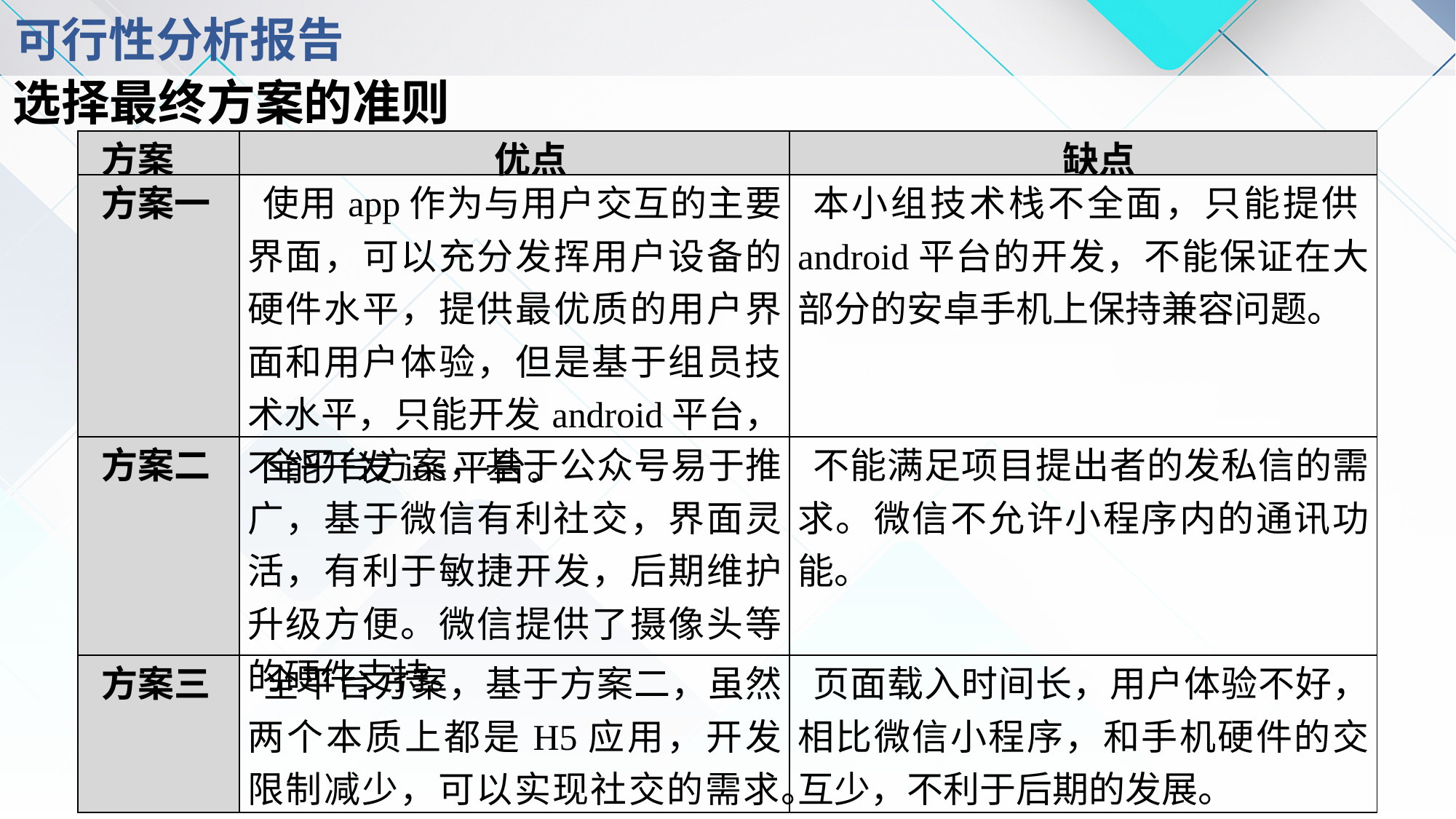

# 可行性分析报告
选择最终方案的准则
| 方案 | 优点 | 缺点 |
| --- | --- | --- |
| 方案一 | 使用app作为与用户交互的主要界面，可以充分发挥用户设备的硬件水平，提供最优质的用户界面和用户体验，但是基于组员技术水平，只能开发android平台，不能开发ios平台。 | 本小组技术栈不全面，只能提供android平台的开发，不能保证在大部分的安卓手机上保持兼容问题。 |
| 方案二 | 全平台方案，基于公众号易于推广，基于微信有利社交，界面灵活，有利于敏捷开发，后期维护升级方便。微信提供了摄像头等的硬件支持。 | 不能满足项目提出者的发私信的需求。微信不允许小程序内的通讯功能。 |
| 方案三 | 全平台方案，基于方案二，虽然两个本质上都是H5应用，开发限制减少，可以实现社交的需求。 | 页面载入时间长，用户体验不好，相比微信小程序，和手机硬件的交互少，不利于后期的发展。 |